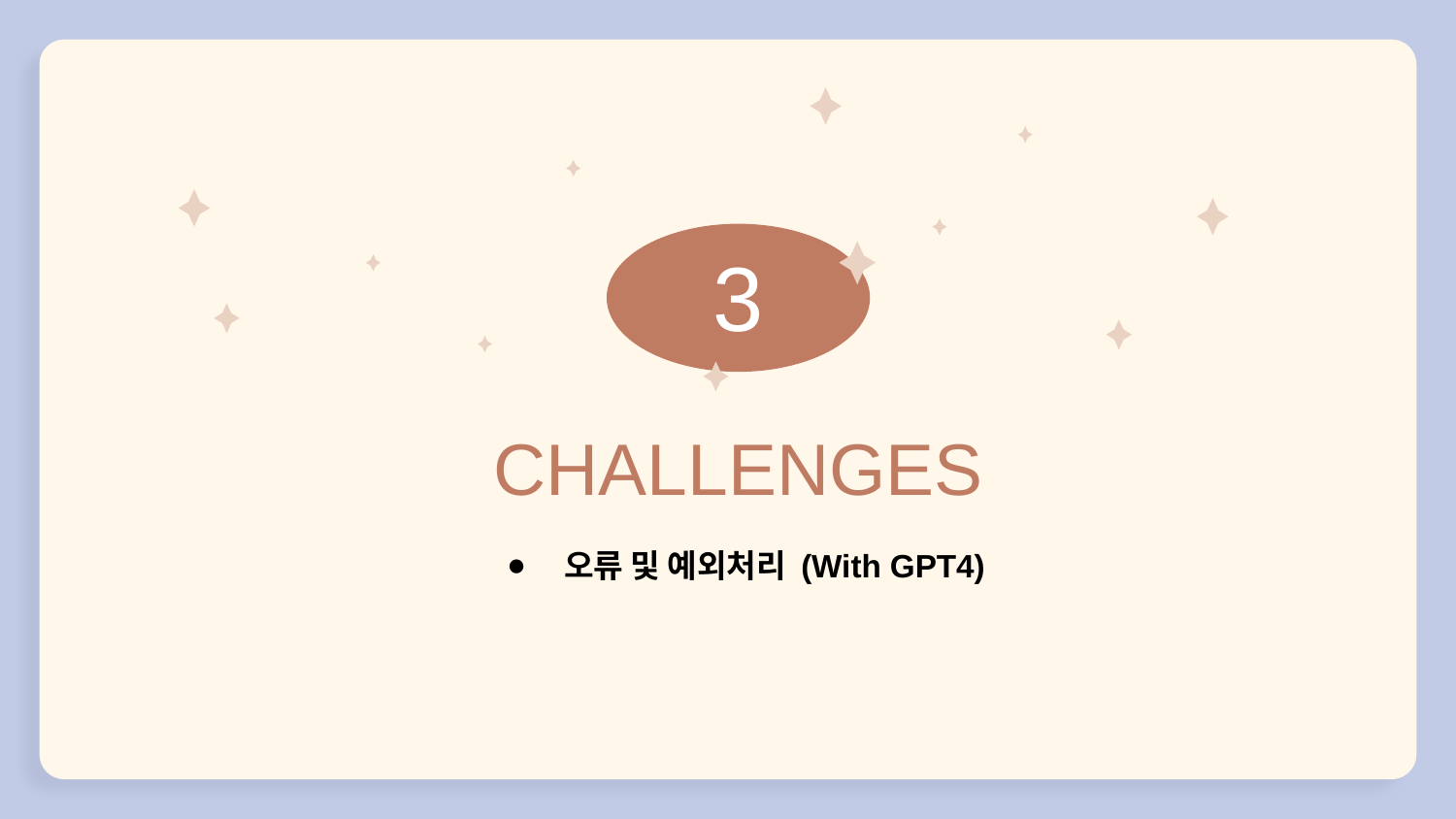

3

# CHALLENGES
오류 및 예외처리 (With GPT4)